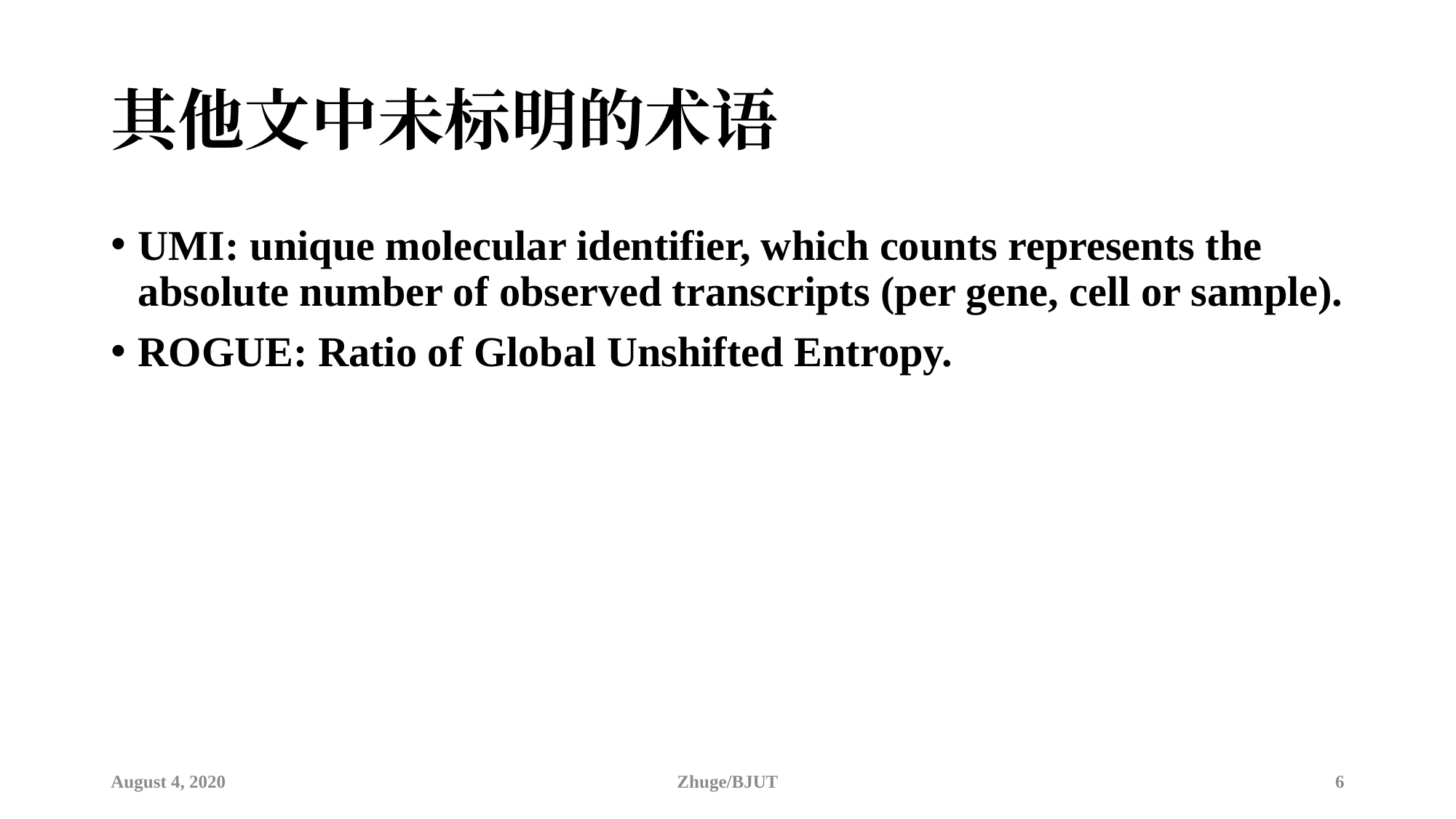

# 其他文中未标明的术语
UMI: unique molecular identifier, which counts represents the absolute number of observed transcripts (per gene, cell or sample).
ROGUE: Ratio of Global Unshifted Entropy.

August 4, 2020
Zhuge/BJUT
6